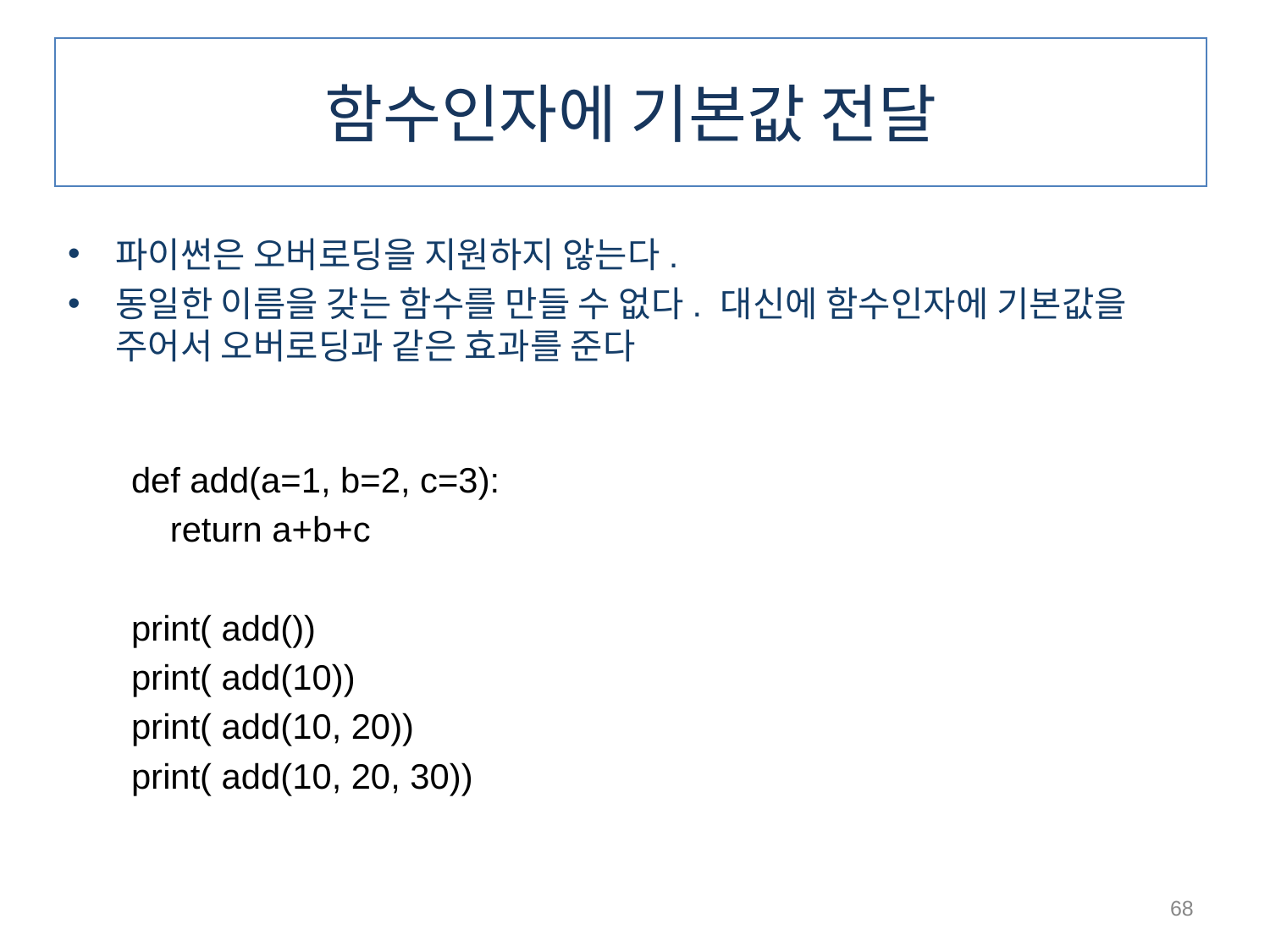

함수인자에 기본값 전달
파이썬은 오버로딩을 지원하지 않는다.
동일한 이름을 갖는 함수를 만들 수 없다. 대신에 함수인자에 기본값을 주어서 오버로딩과 같은 효과를 준다

def add(a=1, b=2, c=3):
    return a+b+c

print( add())
print( add(10))
print( add(10, 20))
print( add(10, 20, 30))
68